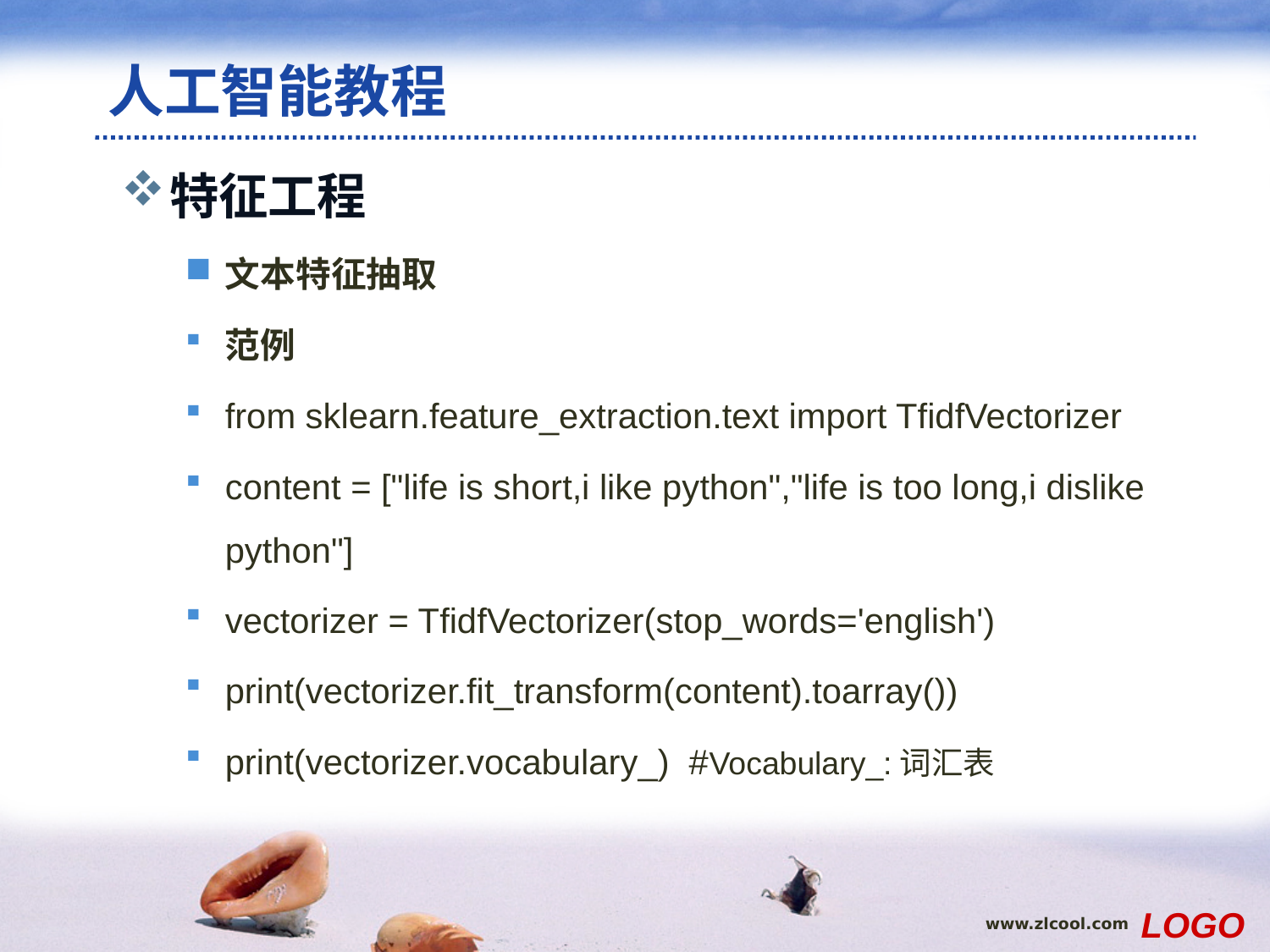

# 人工智能教程
特征工程
文本特征抽取
范例
from sklearn.feature_extraction.text import TfidfVectorizer
content = ["life is short,i like python","life is too long,i dislike python"]
vectorizer = TfidfVectorizer(stop_words='english')
print(vectorizer.fit_transform(content).toarray())
print(vectorizer.vocabulary_)  #Vocabulary_:词汇表

LOGO
www.zlcool.com